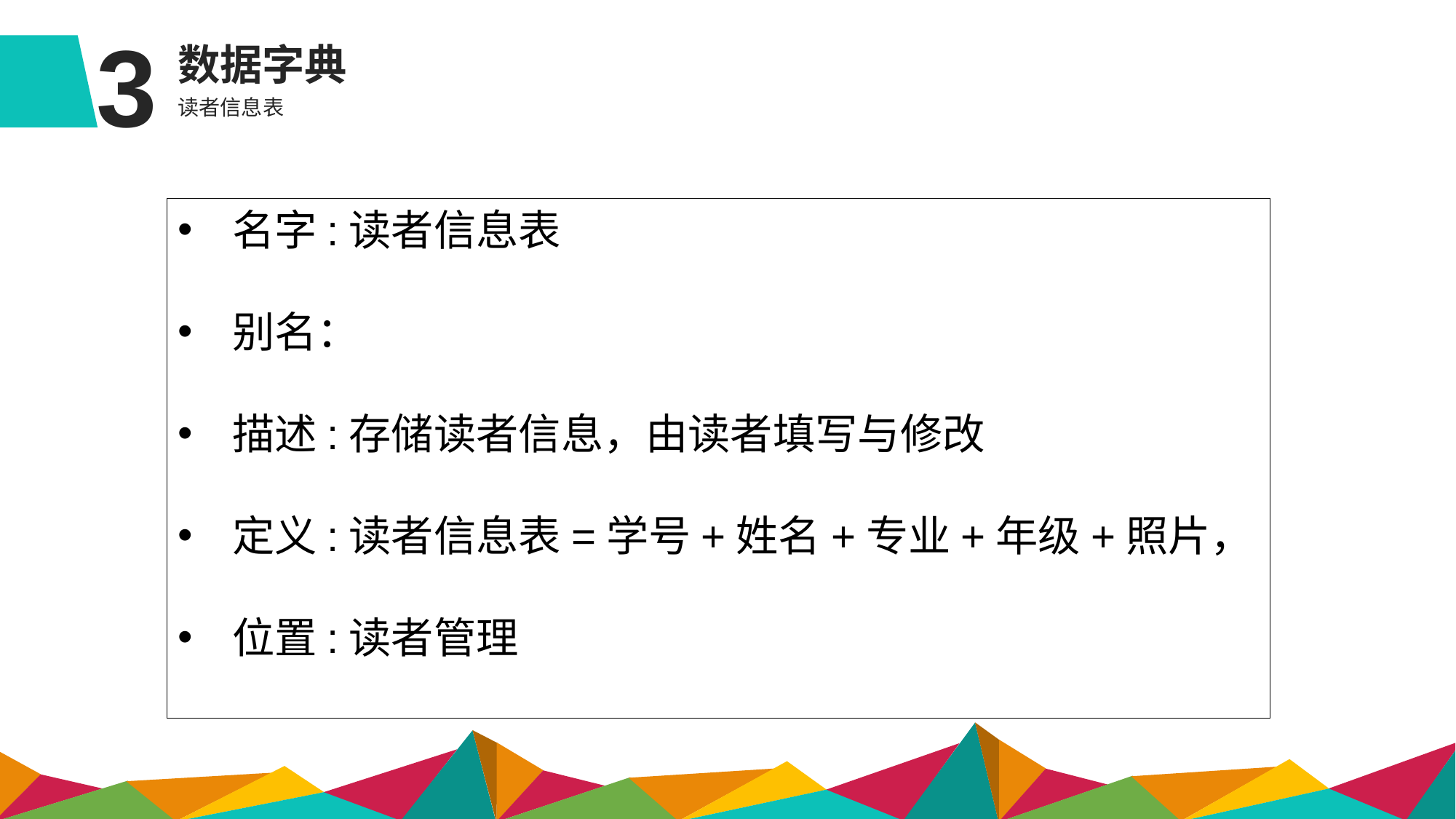

3
数据字典
读者信息表
名字:读者信息表

别名：

描述:存储读者信息，由读者填写与修改

定义:读者信息表=学号+姓名+专业+年级+照片，

位置:读者管理